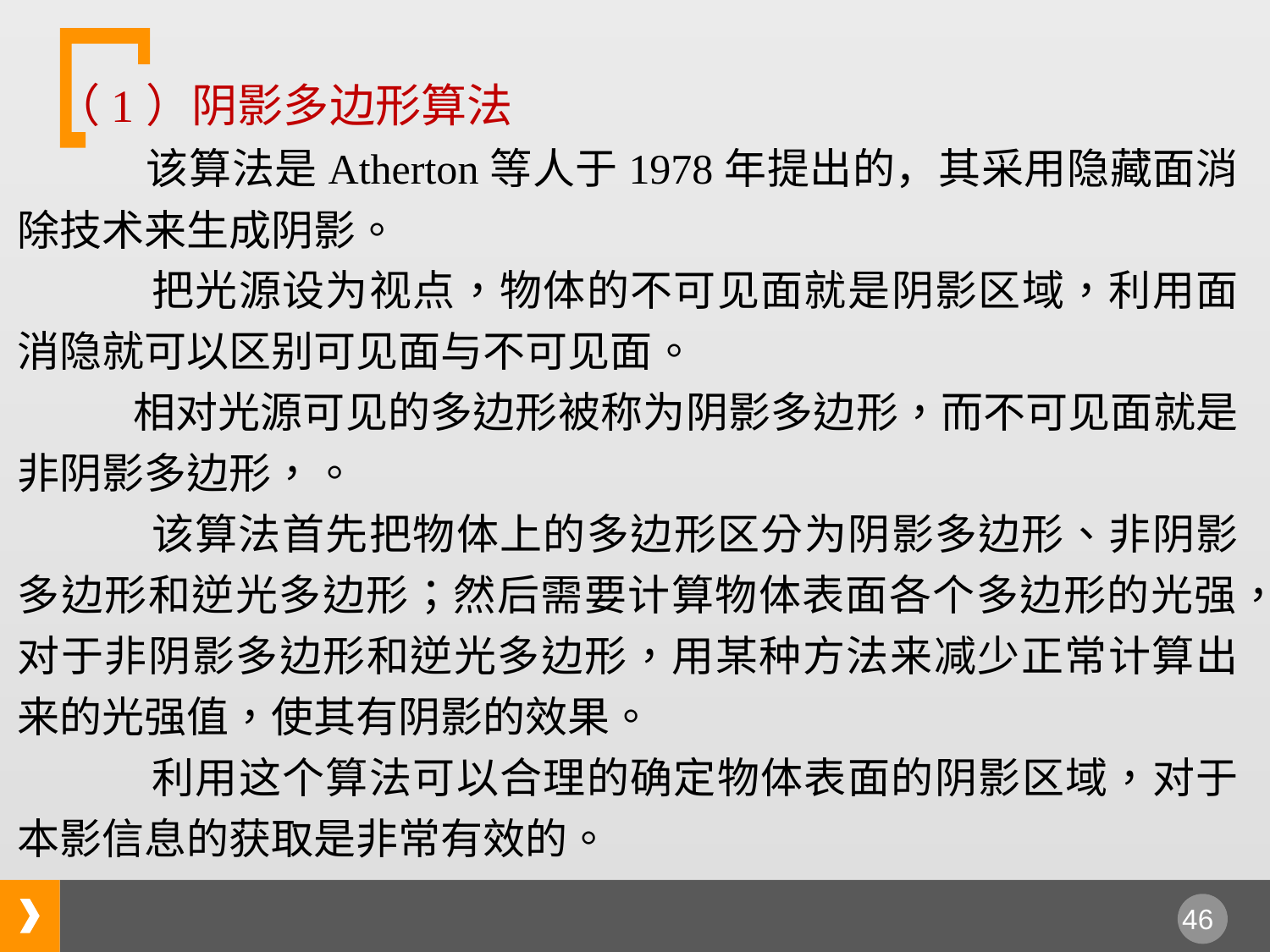

（1）阴影多边形算法
        该算法是Atherton等人于1978年提出的，其采用隐藏面消除技术来生成阴影。
        把光源设为视点，物体的不可见面就是阴影区域，利用面消隐就可以区别可见面与不可见面。
       相对光源可见的多边形被称为阴影多边形，而不可见面就是非阴影多边形，。
        该算法首先把物体上的多边形区分为阴影多边形、非阴影多边形和逆光多边形；然后需要计算物体表面各个多边形的光强，对于非阴影多边形和逆光多边形，用某种方法来减少正常计算出来的光强值，使其有阴影的效果。
        利用这个算法可以合理的确定物体表面的阴影区域，对于本影信息的获取是非常有效的。